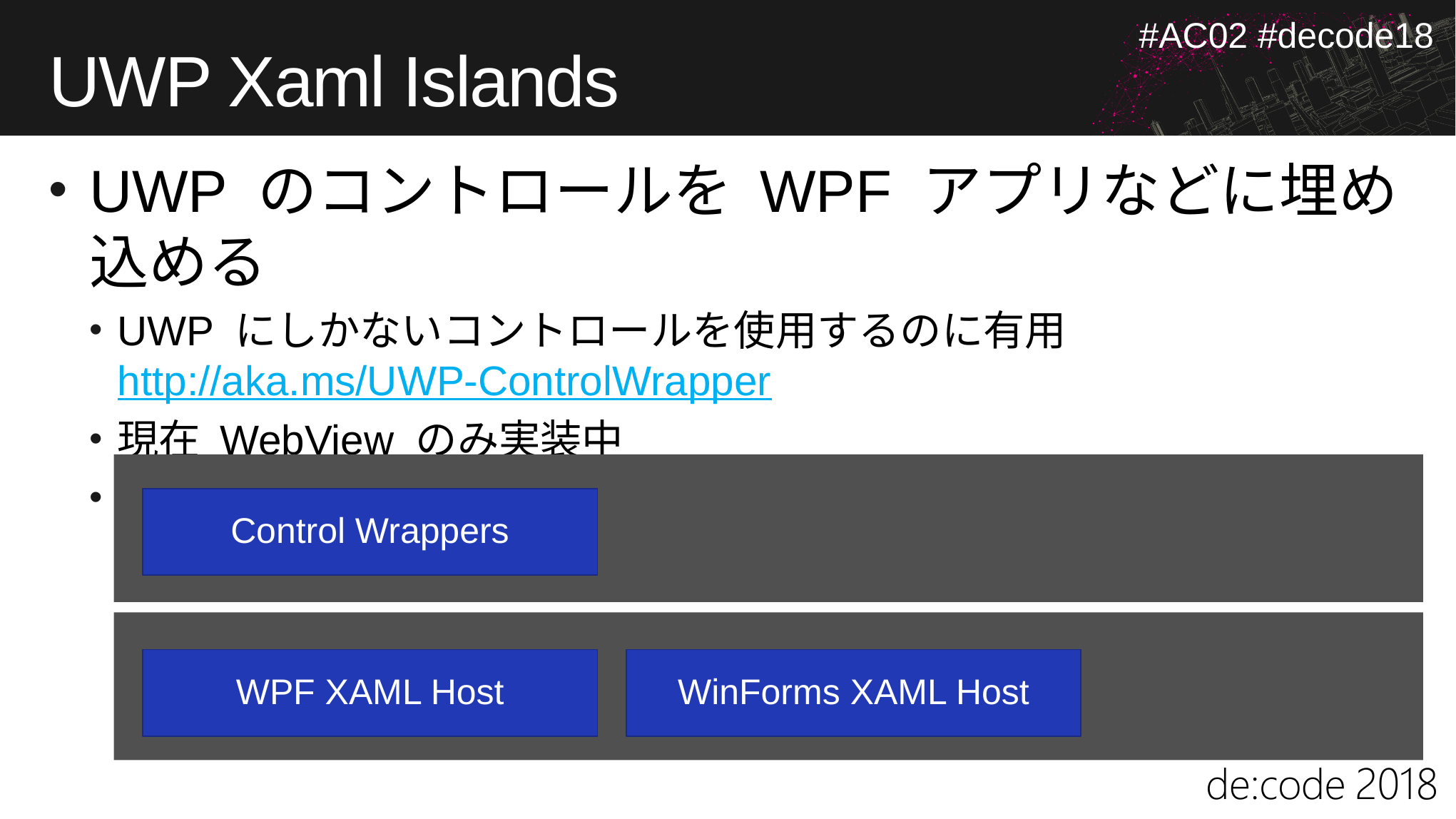

# UWP Xaml Islands
UWP のコントロールを WPF アプリなどに埋め込める
UWP にしかないコントロールを使用するのに有用
http://aka.ms/UWP-ControlWrapper
現在 WebView のみ実装中
Windows 7 でも動くようにフォールバックを実装

Control Wrappers

WinForms XAML Host
WPF XAML Host